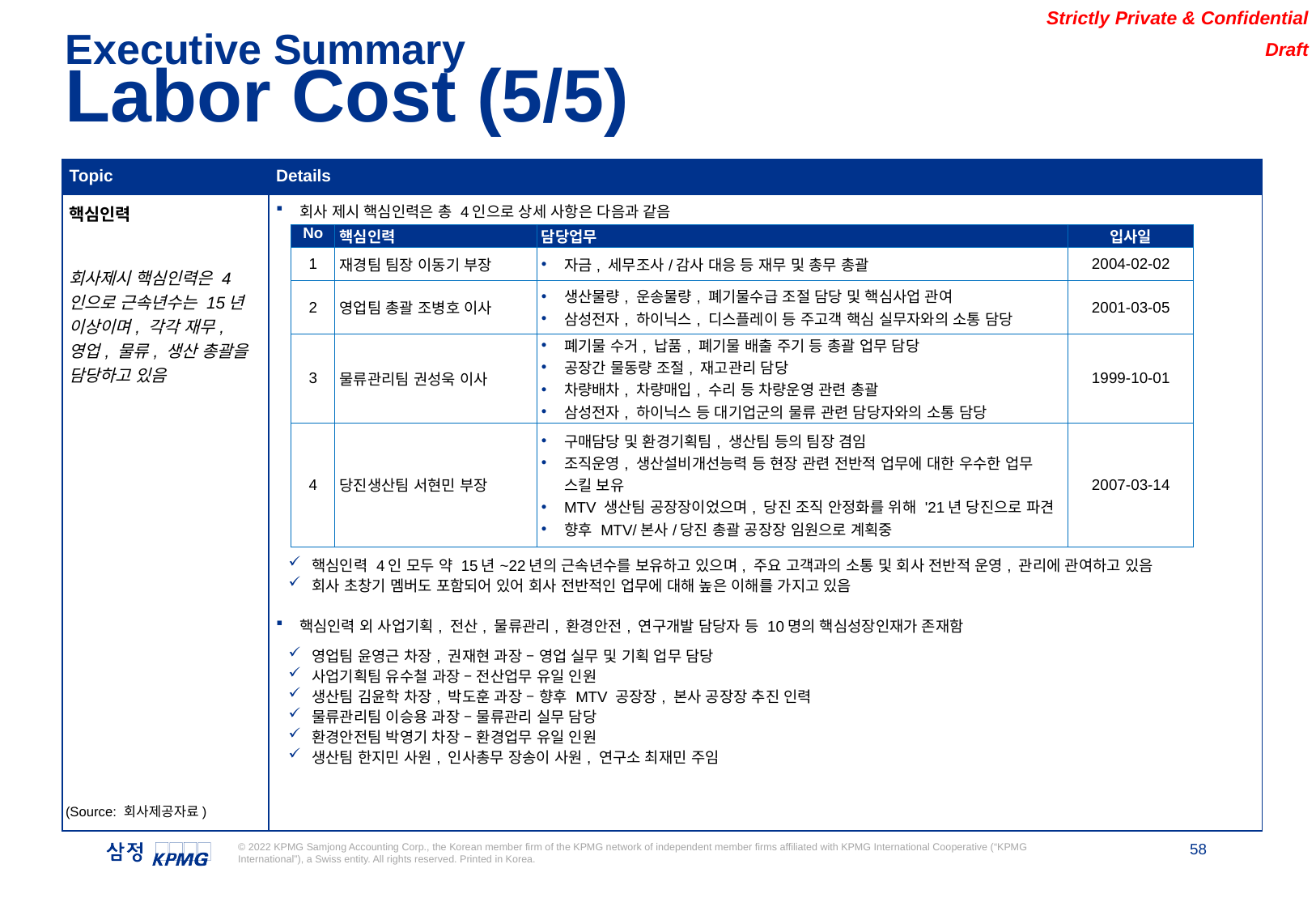

Executive Summary
Labor Cost (5/5)
| Topic | Details |
| --- | --- |
| 핵심인력 회사제시 핵심인력은 4인으로 근속년수는 15년 이상이며, 각각 재무, 영업, 물류, 생산 총괄을 담당하고 있음 | 회사 제시 핵심인력은 총 4인으로 상세 사항은 다음과 같음 핵심인력 4인 모두 약 15년~22년의 근속년수를 보유하고 있으며, 주요 고객과의 소통 및 회사 전반적 운영, 관리에 관여하고 있음 회사 초창기 멤버도 포함되어 있어 회사 전반적인 업무에 대해 높은 이해를 가지고 있음 핵심인력 외 사업기획, 전산, 물류관리, 환경안전, 연구개발 담당자 등 10명의 핵심성장인재가 존재함 영업팀 윤영근 차장, 권재현 과장 – 영업 실무 및 기획 업무 담당 사업기획팀 유수철 과장 – 전산업무 유일 인원 생산팀 김윤학 차장, 박도훈 과장 – 향후 MTV 공장장, 본사 공장장 추진 인력 물류관리팀 이승용 과장 – 물류관리 실무 담당 환경안전팀 박영기 차장 – 환경업무 유일 인원 생산팀 한지민 사원, 인사총무 장송이 사원, 연구소 최재민 주임 |
| No | 핵심인력 | 담당업무 | 입사일 |
| --- | --- | --- | --- |
| 1 | 재경팀 팀장 이동기 부장 | 자금, 세무조사/감사 대응 등 재무 및 총무 총괄 | 2004-02-02 |
| 2 | 영업팀 총괄 조병호 이사 | 생산물량, 운송물량, 폐기물수급 조절 담당 및 핵심사업 관여 삼성전자, 하이닉스, 디스플레이 등 주고객 핵심 실무자와의 소통 담당 | 2001-03-05 |
| 3 | 물류관리팀 권성욱 이사 | 폐기물 수거, 납품, 폐기물 배출 주기 등 총괄 업무 담당 공장간 물동량 조절, 재고관리 담당 차량배차, 차량매입, 수리 등 차량운영 관련 총괄 삼성전자, 하이닉스 등 대기업군의 물류 관련 담당자와의 소통 담당 | 1999-10-01 |
| 4 | 당진생산팀 서현민 부장 | 구매담당 및 환경기획팀, 생산팀 등의 팀장 겸임 조직운영, 생산설비개선능력 등 현장 관련 전반적 업무에 대한 우수한 업무 스킬 보유 MTV 생산팀 공장장이었으며, 당진 조직 안정화를 위해 '21년 당진으로 파견 향후 MTV/본사/당진 총괄 공장장 임원으로 계획중 | 2007-03-14 |
(Source: 회사제공자료)